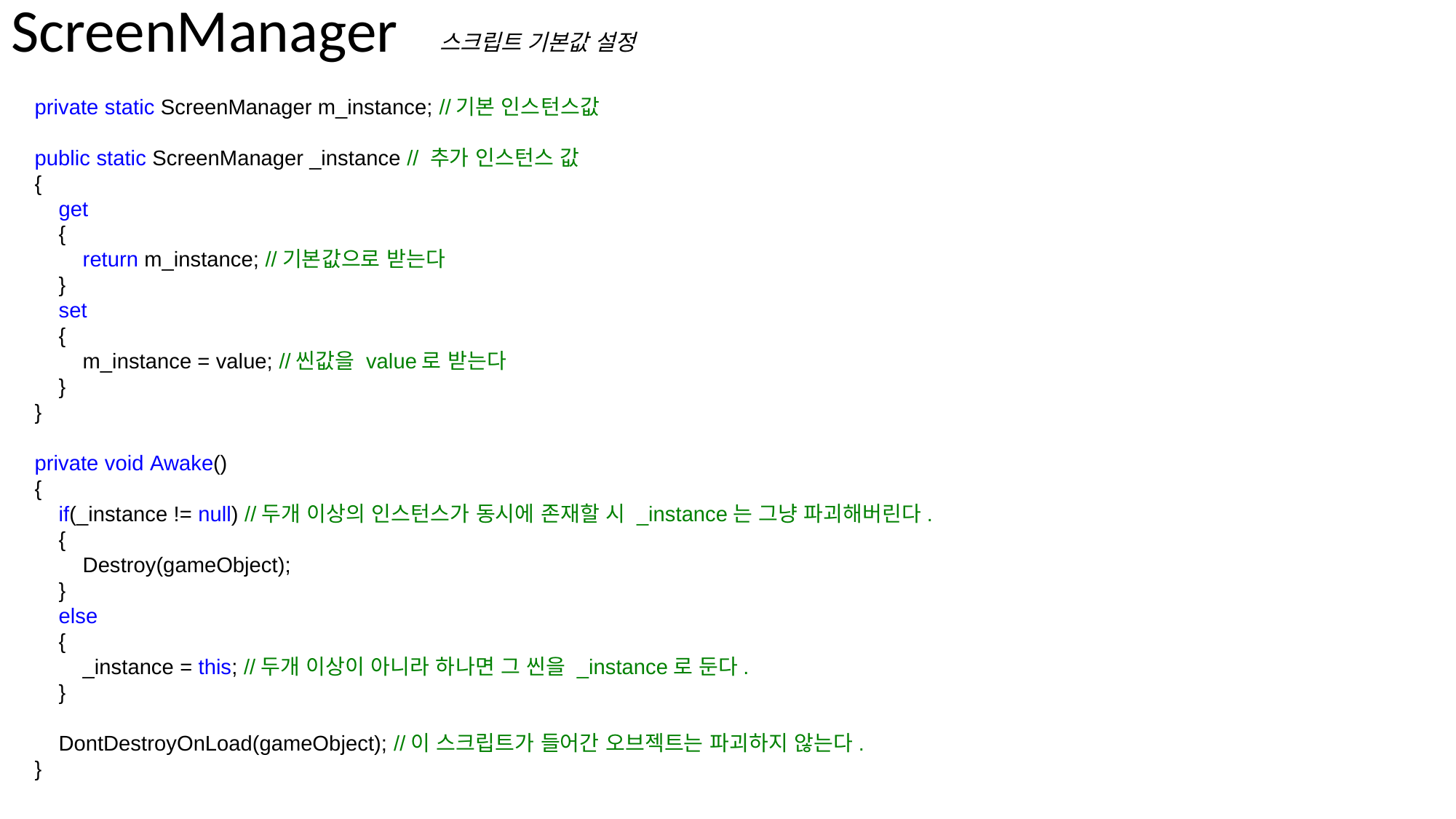

# ScreenManager
스크립트 기본값 설정
    private static ScreenManager m_instance; //기본 인스턴스값

    public static ScreenManager _instance // 추가 인스턴스 값
    {
        get
        {
            return m_instance; //기본값으로 받는다
        }
        set
        {
            m_instance = value; //씬값을 value로 받는다
        }
    }

    private void Awake()
    {
        if(_instance != null) //두개 이상의 인스턴스가 동시에 존재할 시 _instance는 그냥 파괴해버린다.
        {
            Destroy(gameObject);
        }
        else
        {
            _instance = this; //두개 이상이 아니라 하나면 그 씬을 _instance로 둔다.
        }

        DontDestroyOnLoad(gameObject); //이 스크립트가 들어간 오브젝트는 파괴하지 않는다.
    }